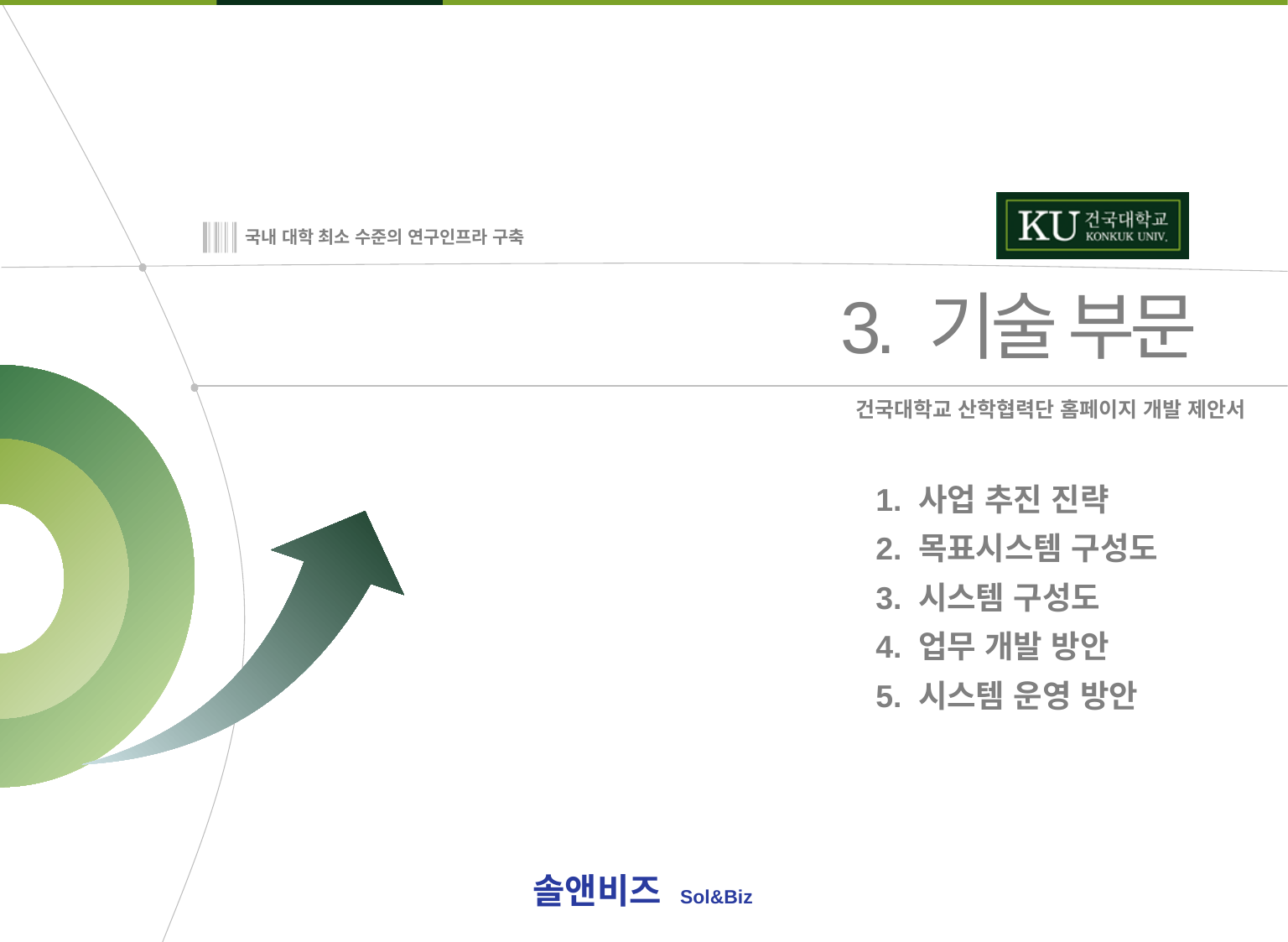

1. 사업 추진 진략
2. 목표시스템 구성도
3. 시스템 구성도
4. 업무 개발 방안
5. 시스템 운영 방안